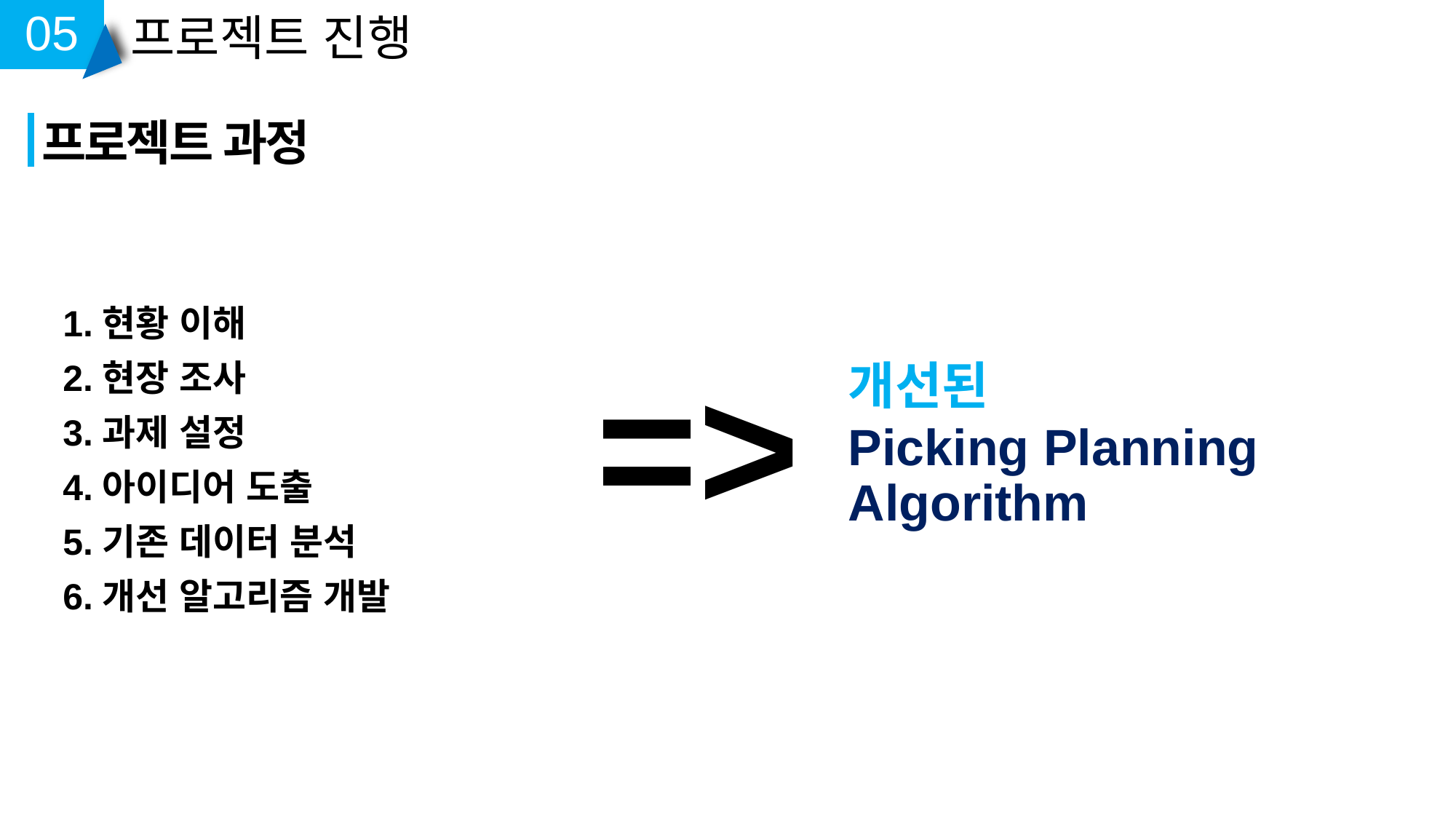

05
프로젝트 진행

프로젝트 과정
1.현황 이해
2.현장 조사
3.과제 설정
4.아이디어 도출
5.기존 데이터 분석
6.개선 알고리즘 개발

=>
개선된
Picking Planning Algorithm